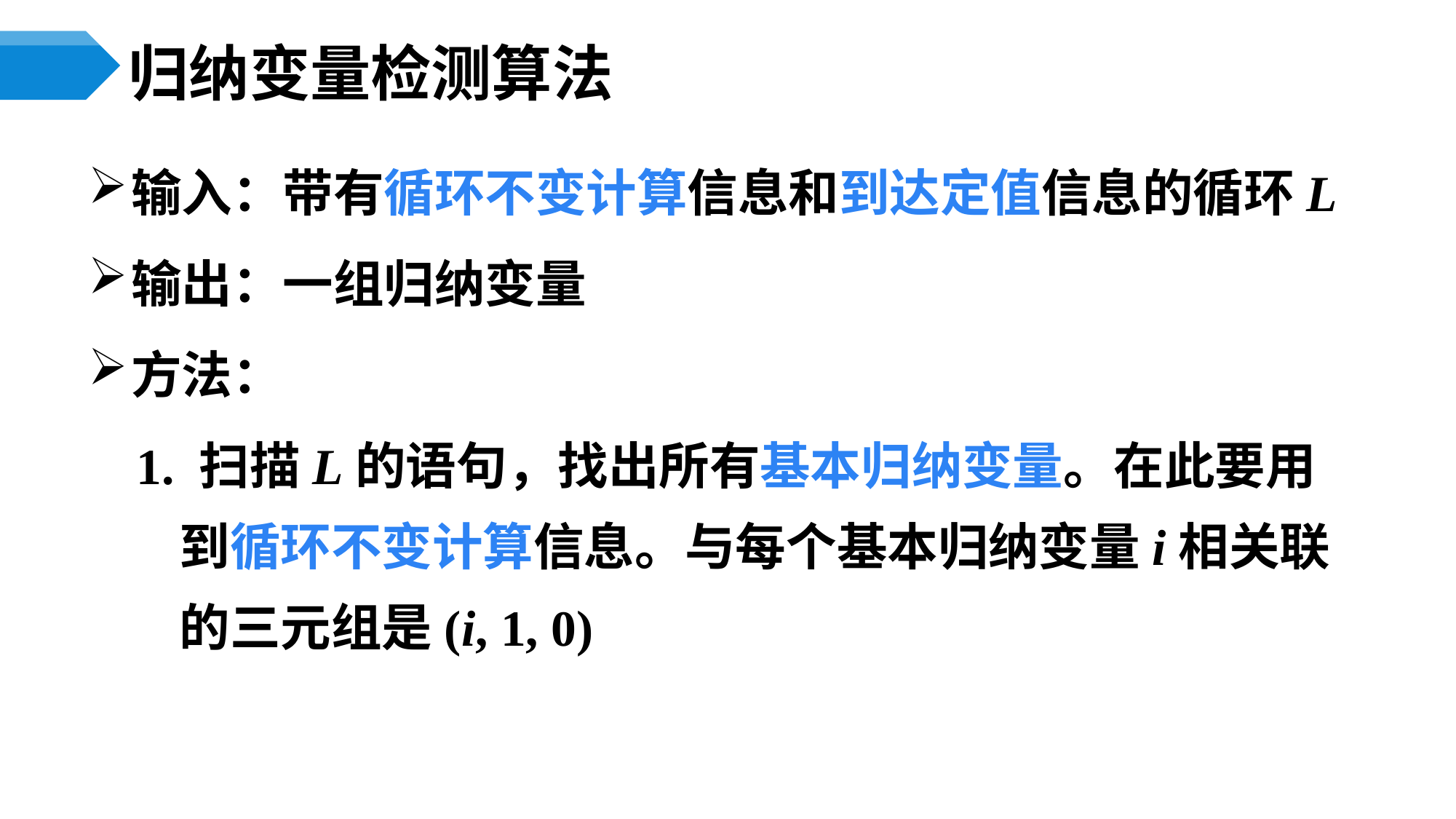

# 归纳变量检测算法
输入：带有循环不变计算信息和到达定值信息的循环L
输出：一组归纳变量
方法：
1. 扫描L的语句，找出所有基本归纳变量。在此要用到循环不变计算信息。与每个基本归纳变量i相关联的三元组是(i, 1, 0)